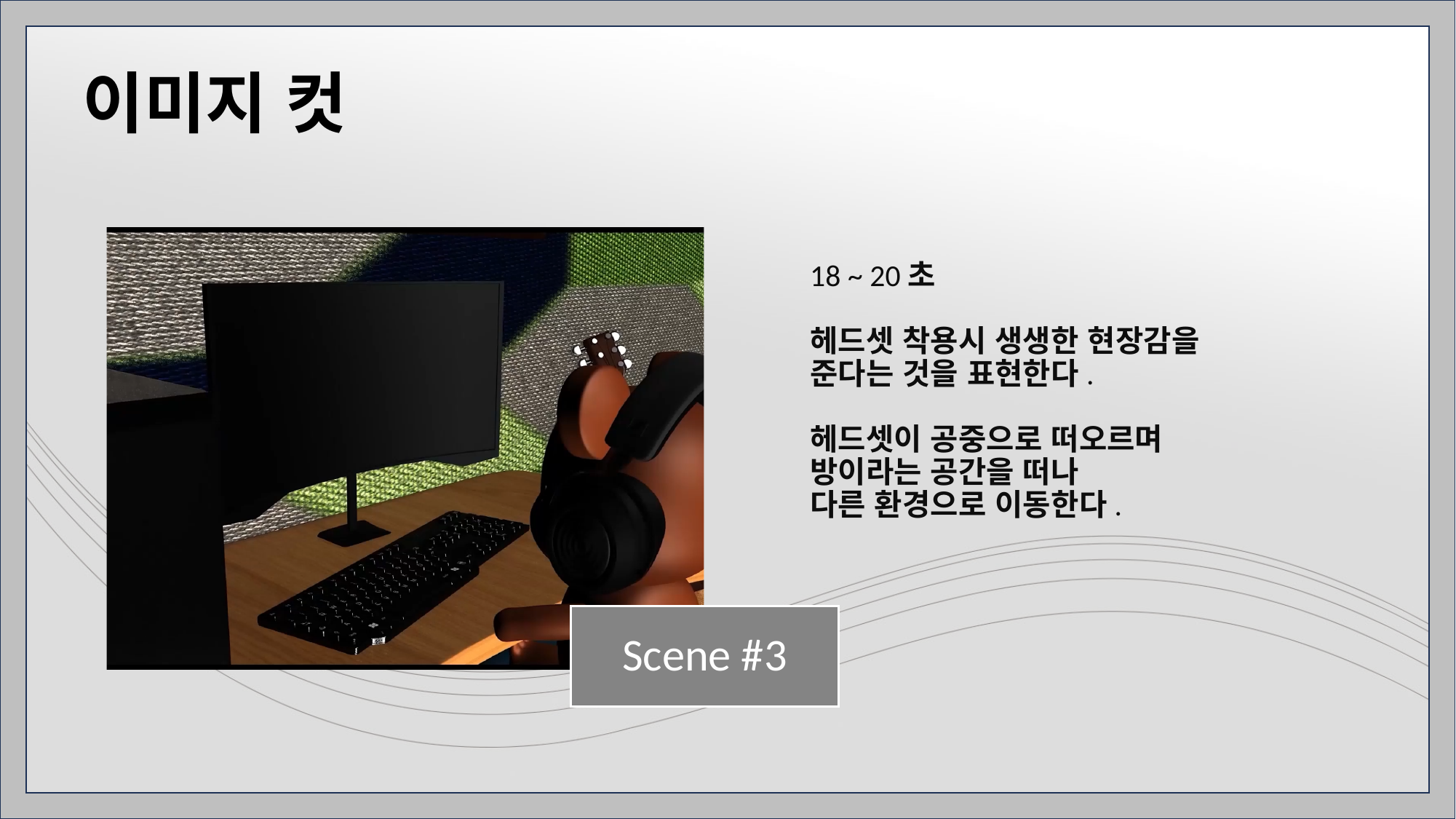

이미지 컷
Scene #3
# 18 ~ 20초 헤드셋 착용시 생생한 현장감을 준다는 것을 표현한다. 헤드셋이 공중으로 떠오르며 방이라는 공간을 떠나 다른 환경으로 이동한다.